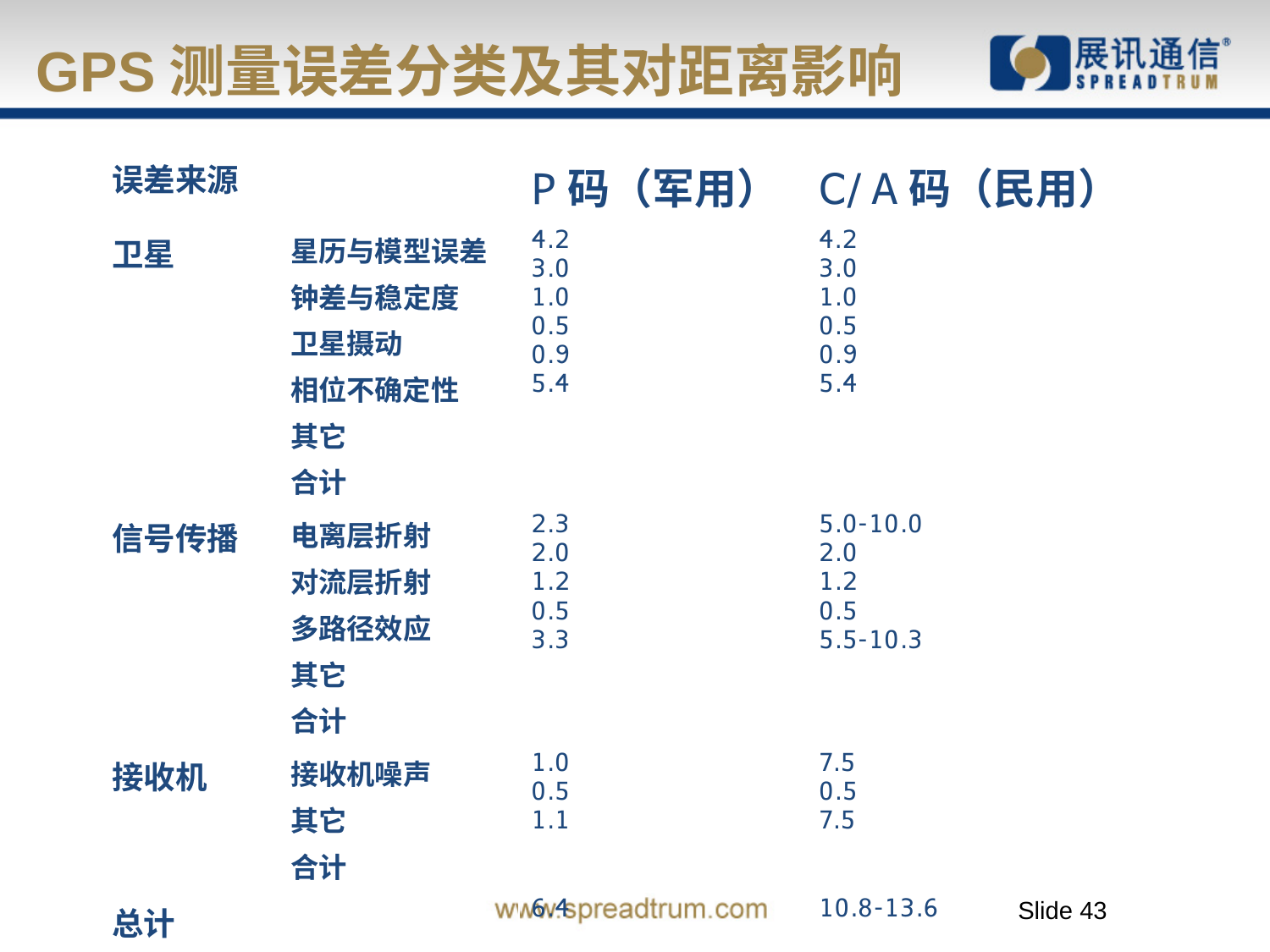

GPS测量误差分类及其对距离影响
| 误差来源 |  | P码（军用） | C/A码（民用） |
| --- | --- | --- | --- |
| 卫星 | 星历与模型误差 钟差与稳定度 卫星摄动 相位不确定性 其它 合计 | 4.2 3.0 1.0 0.5 0.9 5.4 | 4.2 3.0 1.0 0.5 0.9 5.4 |
| 信号传播 | 电离层折射 对流层折射 多路径效应 其它 合计 | 2.3 2.0 1.2 0.5 3.3 | 5.0-10.0 2.0 1.2 0.5 5.5-10.3 |
| 接收机 | 接收机噪声 其它 合计 | 1.0 0.5 1.1 | 7.5 0.5 7.5 |
| 总计 |  | 6.4 | 10.8-13.6 |
Slide 43